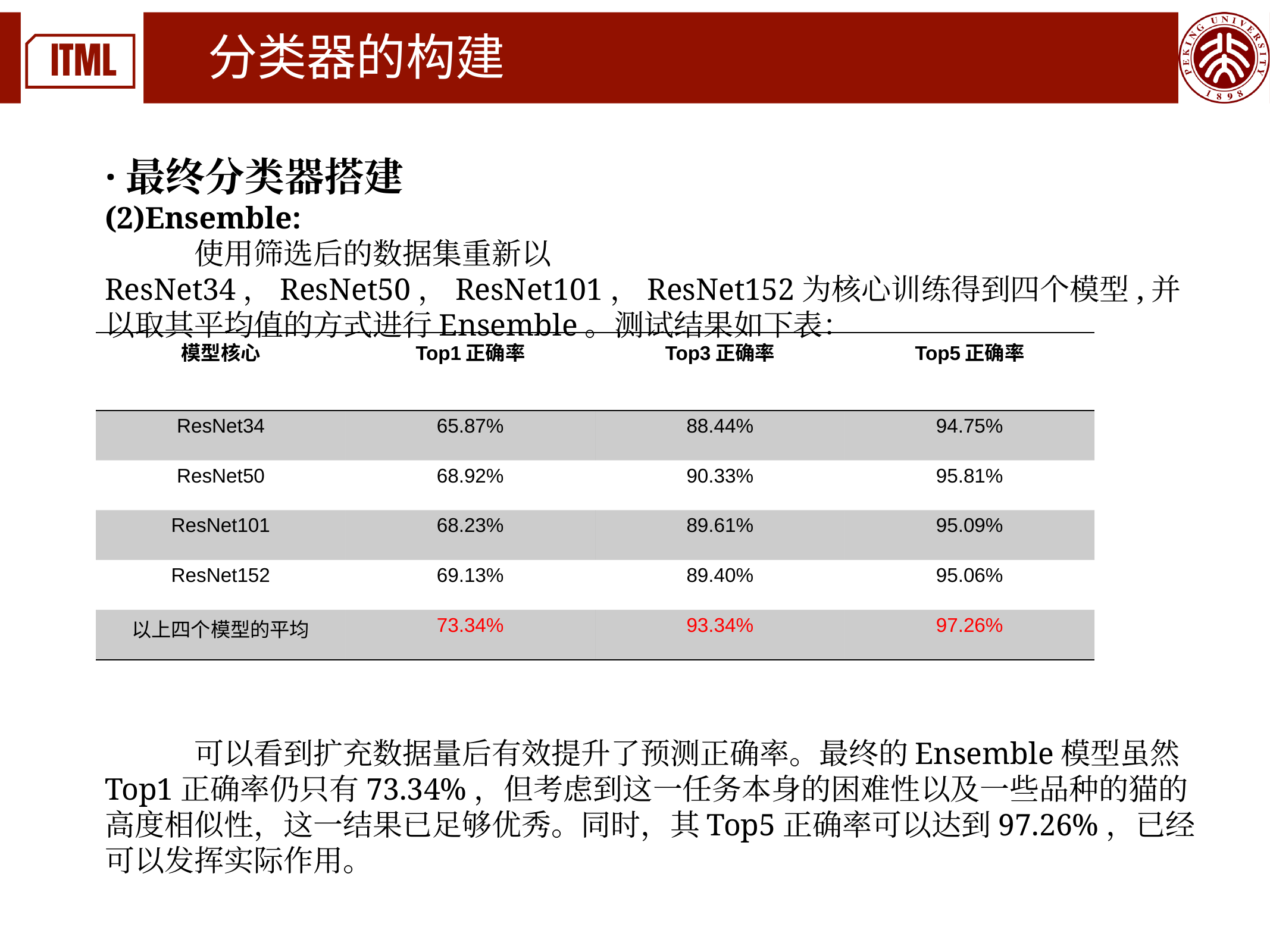

# 分类器的构建
·最终分类器搭建
(2)Ensemble:
	使用筛选后的数据集重新以ResNet34，ResNet50，ResNet101，ResNet152为核心训练得到四个模型,并以取其平均值的方式进行Ensemble。测试结果如下表：

	可以看到扩充数据量后有效提升了预测正确率。最终的Ensemble模型虽然Top1正确率仍只有73.34%，但考虑到这一任务本身的困难性以及一些品种的猫的高度相似性，这一结果已足够优秀。同时，其Top5正确率可以达到97.26%，已经可以发挥实际作用。

| 模型核心 | Top1正确率 | Top3正确率 | Top5正确率 |
| --- | --- | --- | --- |
| ResNet34 | 65.87% | 88.44% | 94.75% |
| ResNet50 | 68.92% | 90.33% | 95.81% |
| ResNet101 | 68.23% | 89.61% | 95.09% |
| ResNet152 | 69.13% | 89.40% | 95.06% |
| 以上四个模型的平均 | 73.34% | 93.34% | 97.26% |